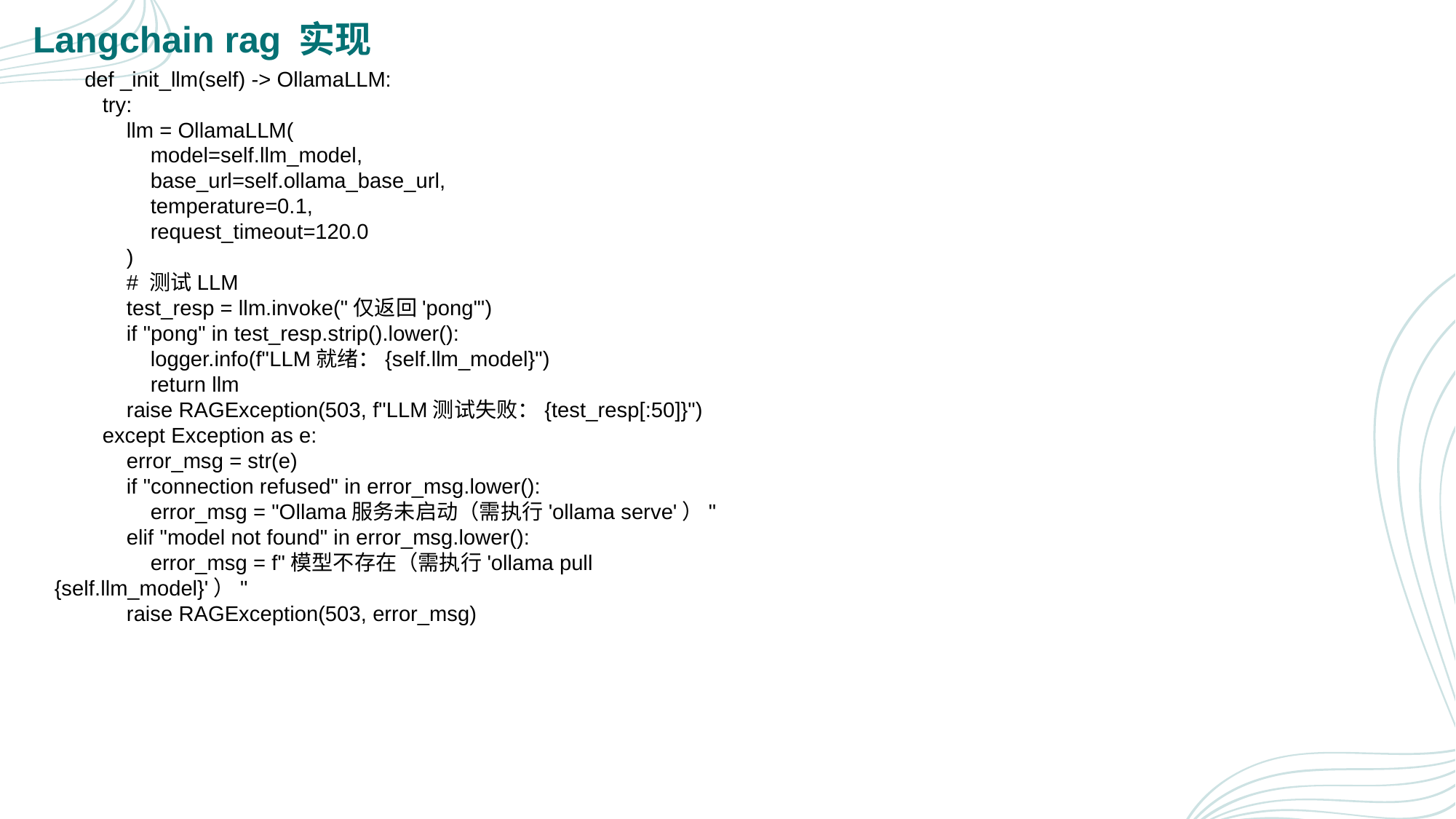

Langchain rag 实现
     def _init_llm(self) -> OllamaLLM:
        try:
            llm = OllamaLLM(
                model=self.llm_model,
                base_url=self.ollama_base_url,
                temperature=0.1,
                request_timeout=120.0
            )
            # 测试LLM
            test_resp = llm.invoke("仅返回'pong'")
            if "pong" in test_resp.strip().lower():
                logger.info(f"LLM就绪：{self.llm_model}")
                return llm
            raise RAGException(503, f"LLM测试失败：{test_resp[:50]}")
        except Exception as e:
            error_msg = str(e)
            if "connection refused" in error_msg.lower():
                error_msg = "Ollama服务未启动（需执行'ollama serve'）"
            elif "model not found" in error_msg.lower():
                error_msg = f"模型不存在（需执行'ollama pull {self.llm_model}'）"
            raise RAGException(503, error_msg)